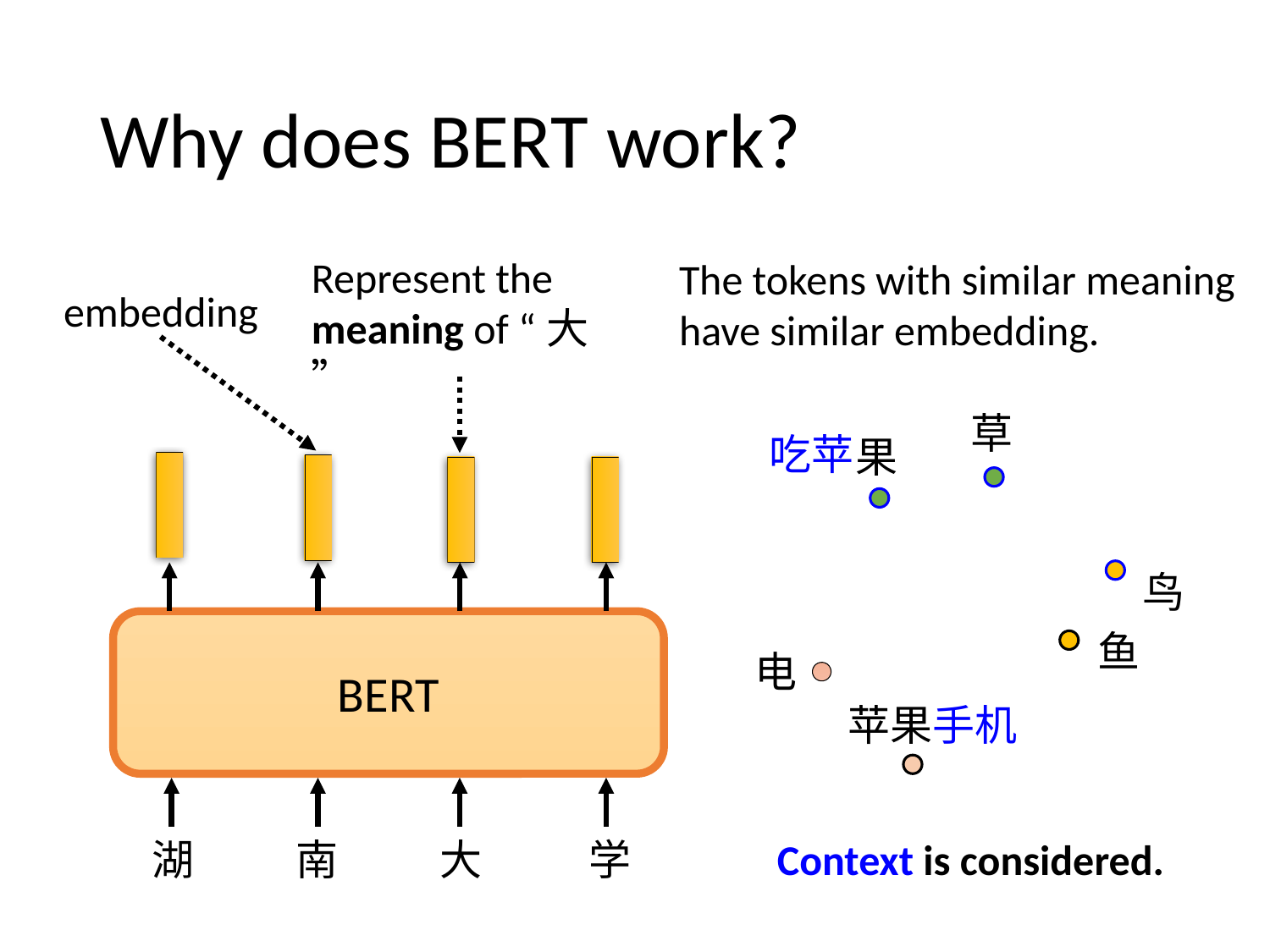

# Why does BERT work?
Represent the meaning of “大”
The tokens with similar meaning have similar embedding.
embedding
草
吃苹
果

鸟

BERT
鱼

电

苹果手机

湖
南
大
学
Context is considered.